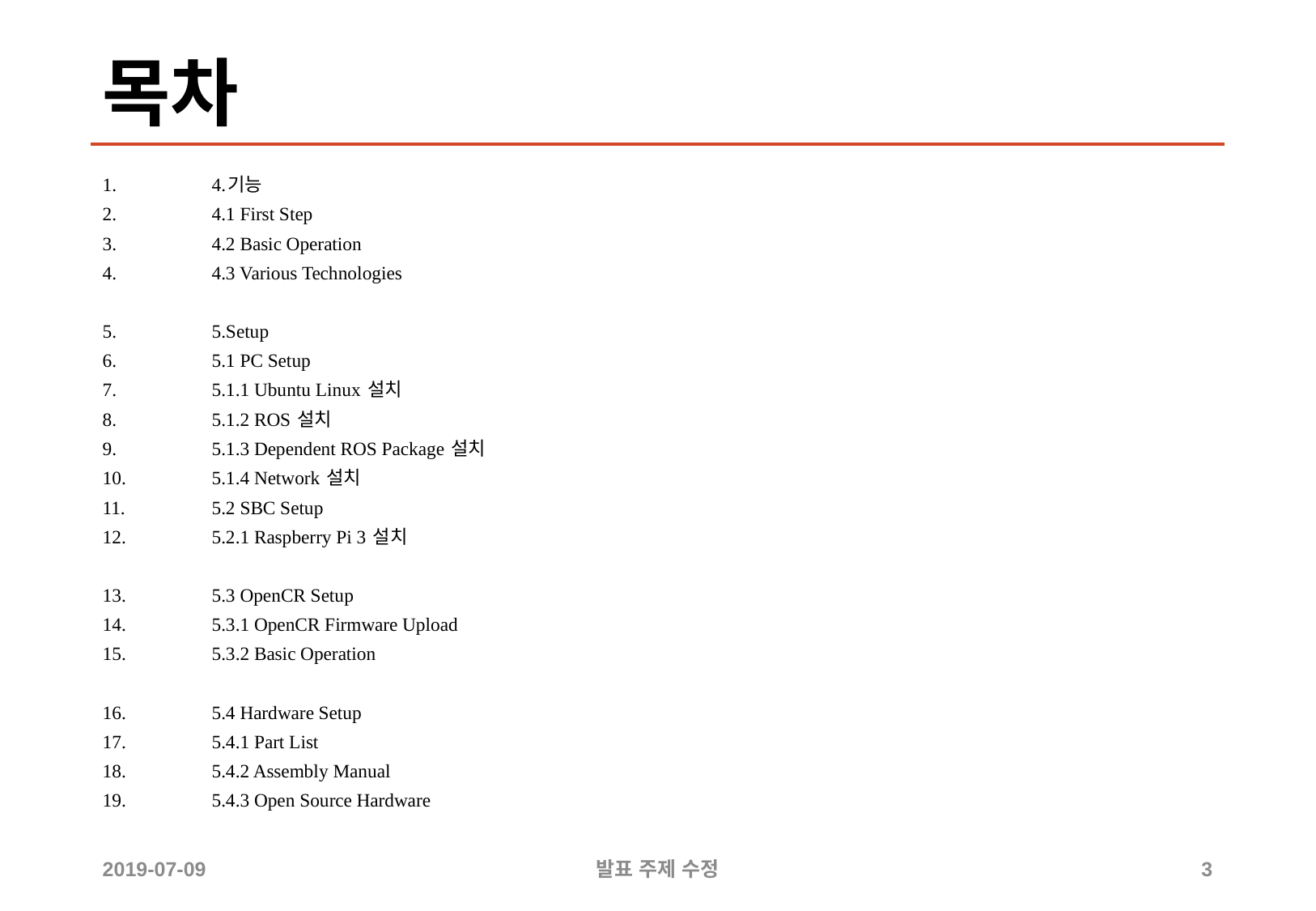

# 목차
4.기능
4.1 First Step
4.2 Basic Operation
4.3 Various Technologies

5.Setup
5.1 PC Setup
5.1.1 Ubuntu Linux 설치
5.1.2 ROS 설치
5.1.3 Dependent ROS Package 설치
5.1.4 Network 설치
5.2 SBC Setup
5.2.1 Raspberry Pi 3 설치

5.3 OpenCR Setup
5.3.1 OpenCR Firmware Upload
5.3.2 Basic Operation

5.4 Hardware Setup
5.4.1 Part List
5.4.2 Assembly Manual
5.4.3 Open Source Hardware

2019-07-09
발표 주제 수정
3